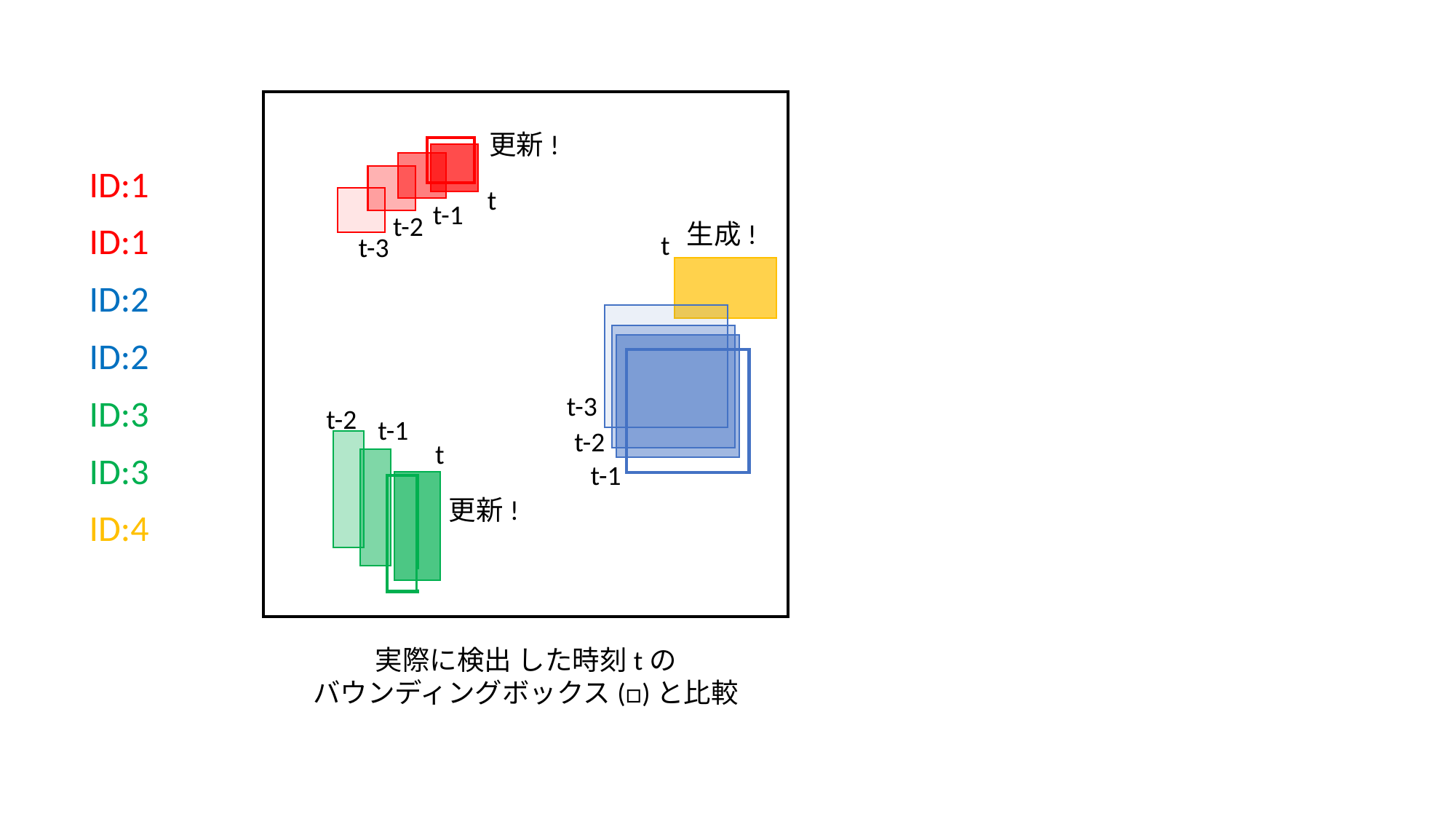

時刻tの予測
更新!

ID:1

t

t-1
t-2
生成!
ID:1
t
t-3

ID:2

ID:2

t-3
ID:3
t-2
t-1
t-2

t
ID:3

t-1
時刻tの予測

更新!
ID:4
時刻tの予測
実際に検出 した時刻tの
バウンディングボックス(□)と比較